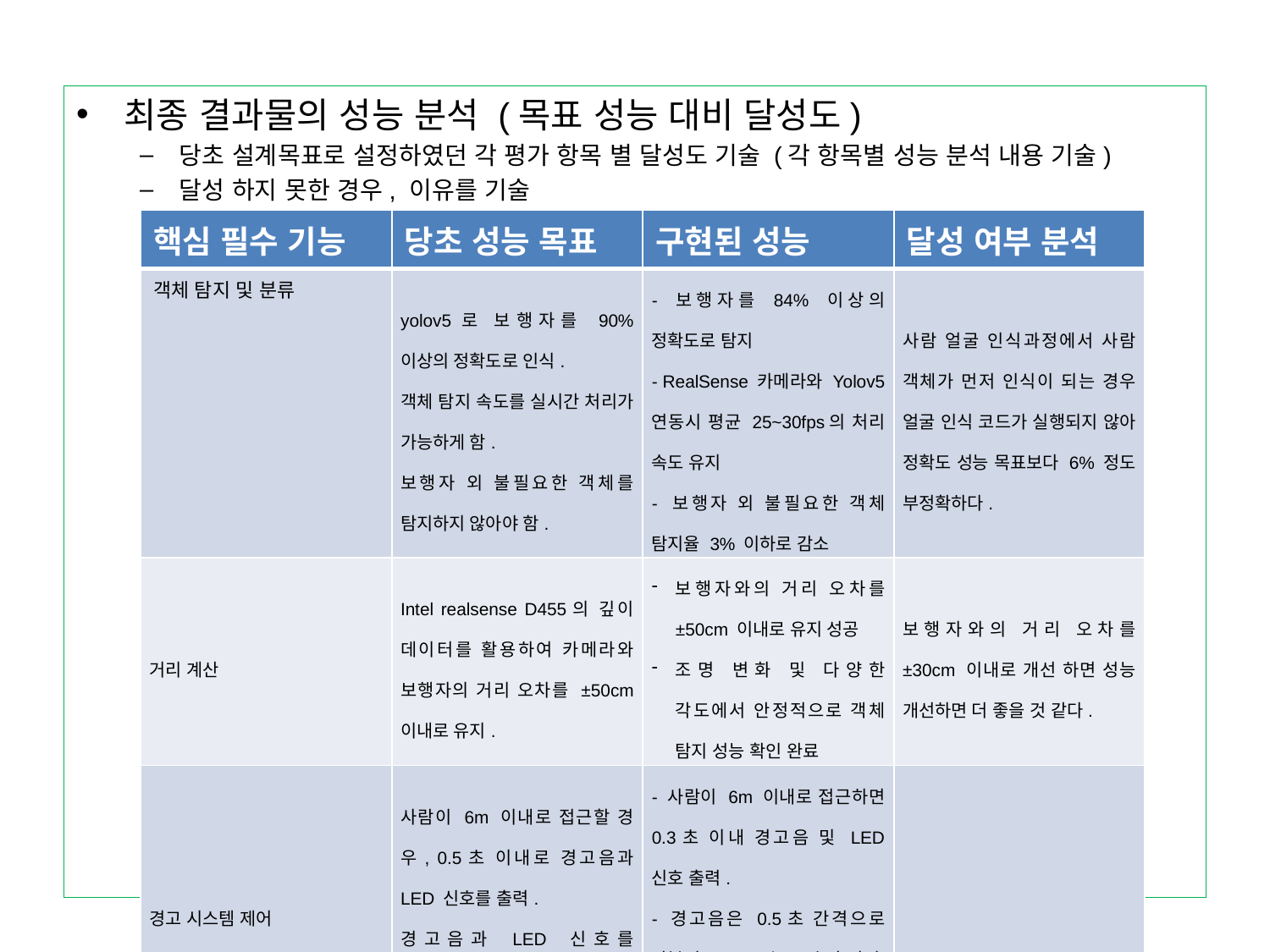

최종 결과물의 성능 분석 (목표 성능 대비 달성도)
당초 설계목표로 설정하였던 각 평가 항목 별 달성도 기술 (각 항목별 성능 분석 내용 기술)
달성 하지 못한 경우, 이유를 기술

| 핵심 필수 기능 | 당초 성능 목표 | 구현된 성능 | 달성 여부 분석 |
| --- | --- | --- | --- |
| 객체 탐지 및 분류 | yolov5로 보행자를 90% 이상의 정확도로 인식. 객체 탐지 속도를 실시간 처리가 가능하게 함. 보행자 외 불필요한 객체를 탐지하지 않아야 함. | - 보행자를 84% 이상의 정확도로 탐지 - RealSense 카메라와 Yolov5 연동시 평균 25~30fps의 처리 속도 유지 - 보행자 외 불필요한 객체 탐지율 3% 이하로 감소 | 사람 얼굴 인식과정에서 사람 객체가 먼저 인식이 되는 경우 얼굴 인식 코드가 실행되지 않아 정확도 성능 목표보다 6% 정도 부정확하다. |
| 거리 계산 | Intel realsense D455의 깊이 데이터를 활용하여 카메라와 보행자의 거리 오차를 ±50cm 이내로 유지. | 보행자와의 거리 오차를 ±50cm 이내로 유지 성공 조명 변화 및 다양한 각도에서 안정적으로 객체 탐지 성능 확인 완료 | 보행자와의 거리 오차를 ±30cm 이내로 개선 하면 성능 개선하면 더 좋을 것 같다. |
| 경고 시스템 제어 | 사람이 6m 이내로 접근할 경우, 0.5초 이내로 경고음과 LED 신호를 출력. 경고음과 LED 신호를 직관적으로 인식할 수 있도록 명확하고 반복적인 패턴 사용. | - 사람이 6m 이내로 접근하면 0.3초 이내 경고음 및 LED 신호 출력. - 경고음은 0.5초 간격으로 반복되고, LED는 2초간 켜짐. - 보행자가 명확히 인식할 수 있는 경고 패턴 구현. |  |